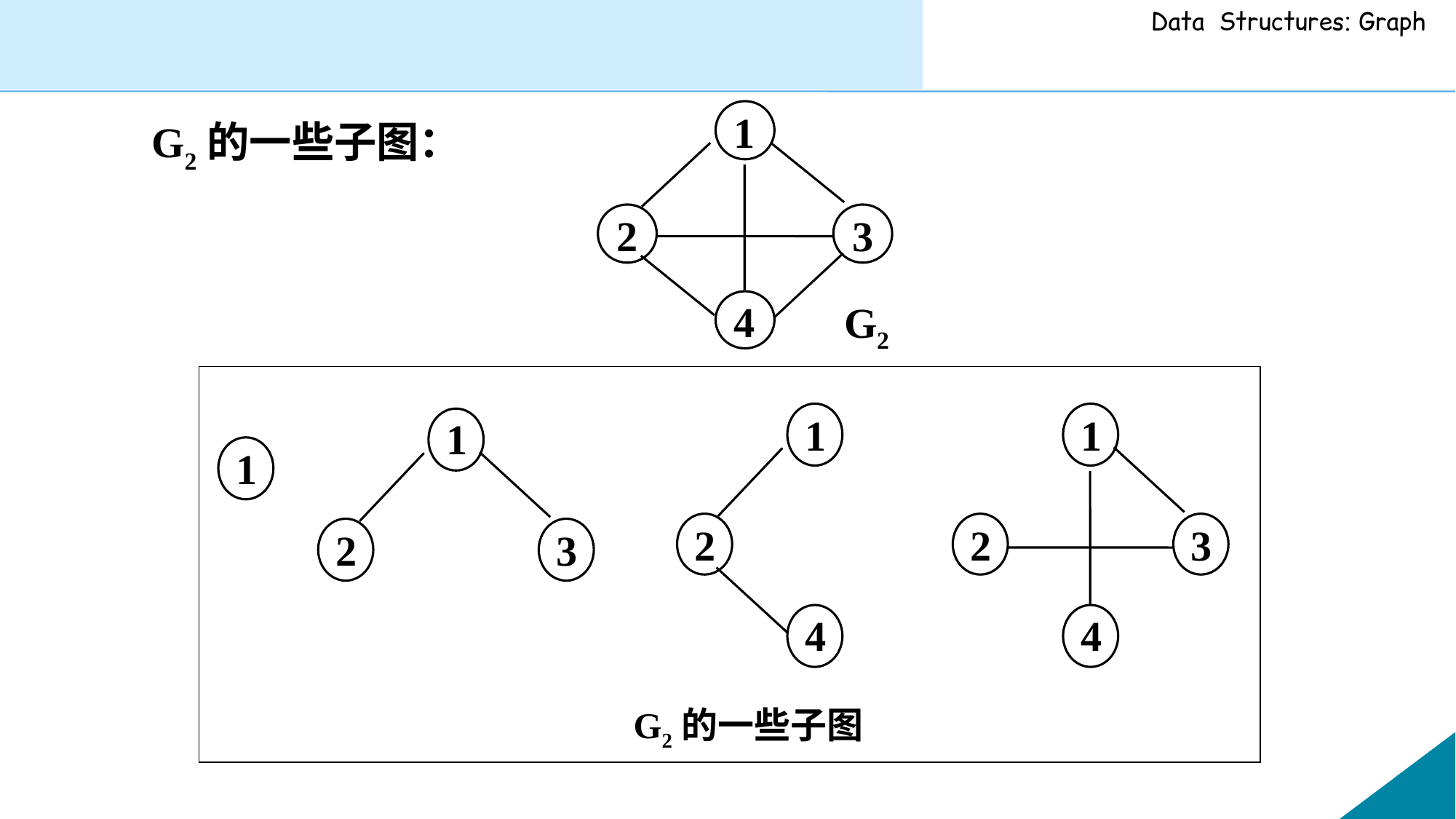

1

2

3

4
G2
G2的一些子图：

1

2

4

1

2

3

4

1

2

3

1
G2的一些子图